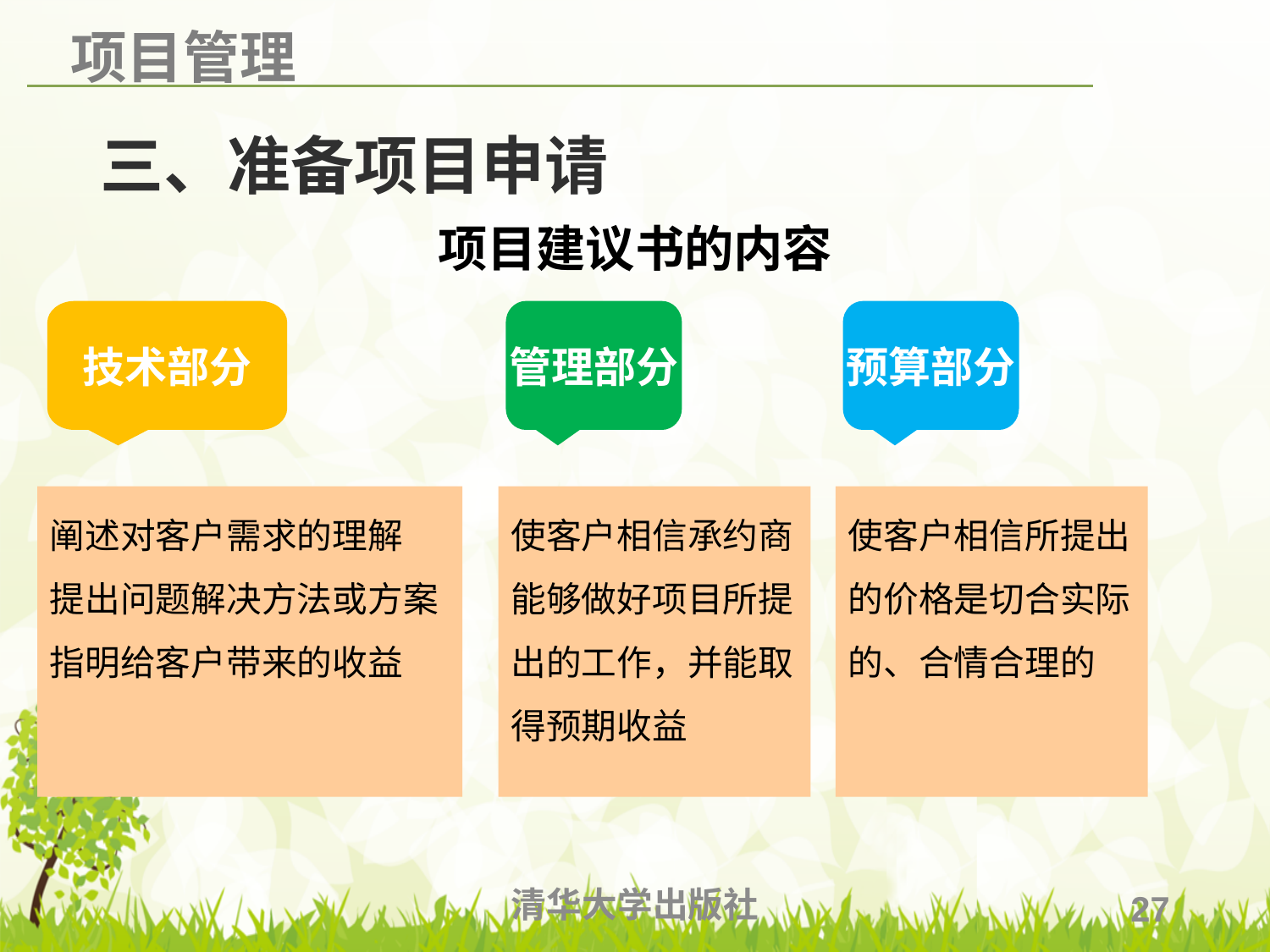

# 三、准备项目申请
项目建议书的内容
技术部分
阐述对客户需求的理解
提出问题解决方法或方案
指明给客户带来的收益
管理部分
使客户相信承约商能够做好项目所提出的工作，并能取得预期收益
预算部分
使客户相信所提出的价格是切合实际的、合情合理的
清华大学出版社
27